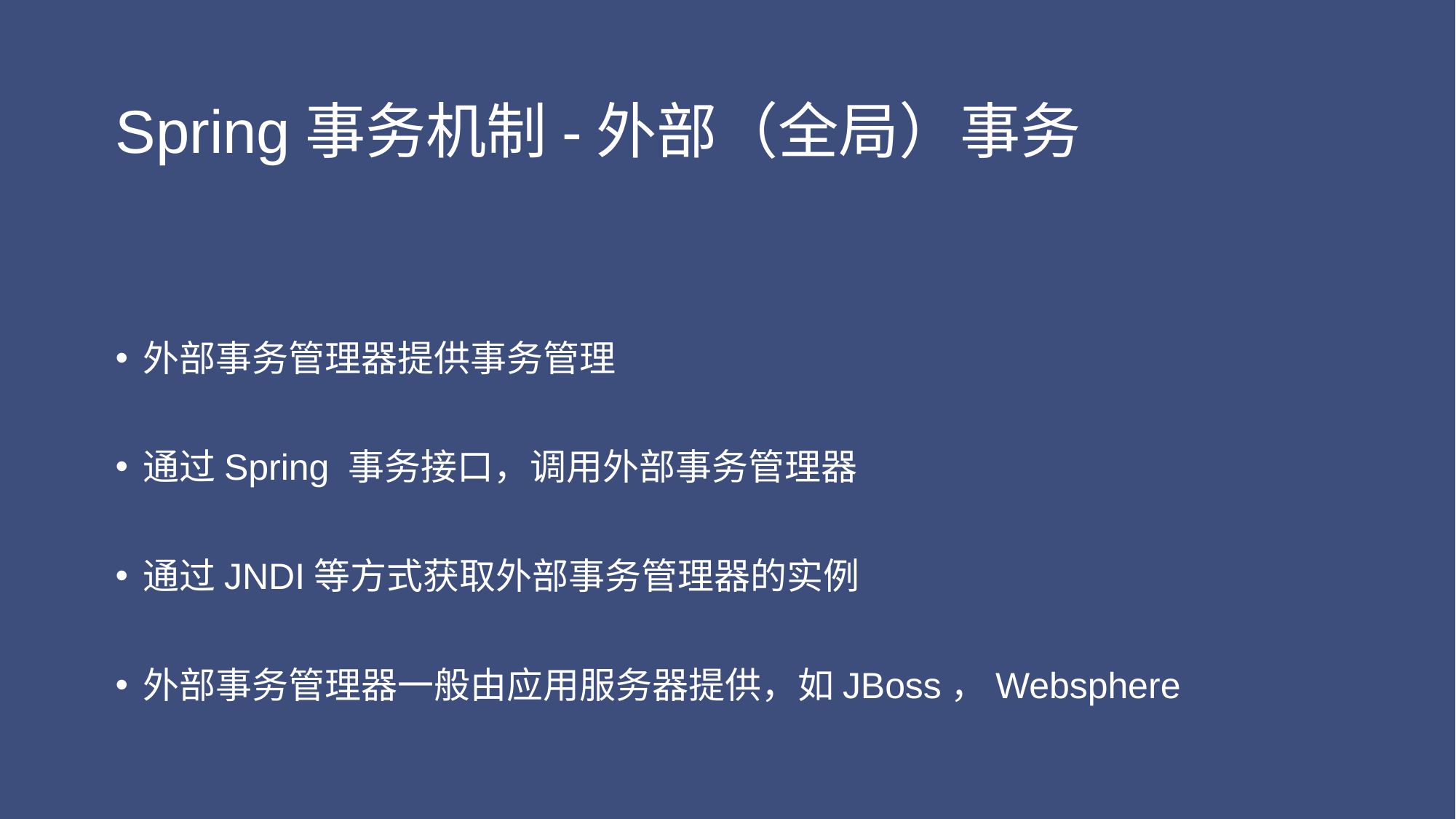

# Spring事务机制-外部（全局）事务

外部事务管理器提供事务管理

通过Spring 事务接口，调用外部事务管理器

通过JNDI等方式获取外部事务管理器的实例

外部事务管理器一般由应用服务器提供，如JBoss，Websphere